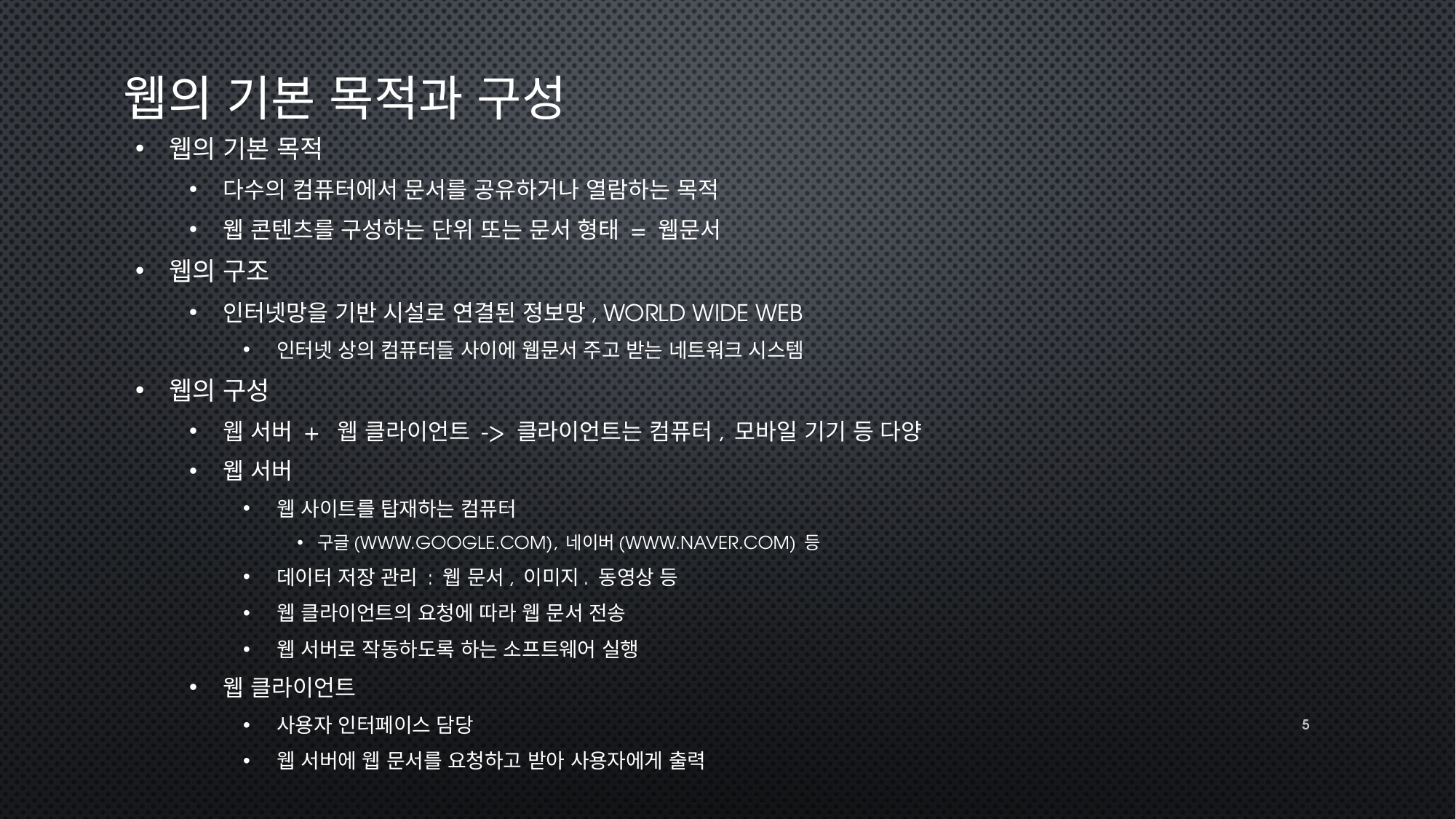

# 웹의 기본 목적과 구성
웹의 기본 목적
다수의 컴퓨터에서 문서를 공유하거나 열람하는 목적
웹 콘텐츠를 구성하는 단위 또는 문서 형태 = 웹문서
웹의 구조
인터넷망을 기반 시설로 연결된 정보망, World Wide Web
인터넷 상의 컴퓨터들 사이에 웹문서 주고 받는 네트워크 시스템
웹의 구성
웹 서버 +  웹 클라이언트 -> 클라이언트는 컴퓨터, 모바일 기기 등 다양
웹 서버
웹 사이트를 탑재하는 컴퓨터
구글(www.google.com), 네이버(www.naver.com) 등
데이터 저장 관리 : 웹 문서, 이미지. 동영상 등
웹 클라이언트의 요청에 따라 웹 문서 전송
웹 서버로 작동하도록 하는 소프트웨어 실행
웹 클라이언트
사용자 인터페이스 담당
웹 서버에 웹 문서를 요청하고 받아 사용자에게 출력
5